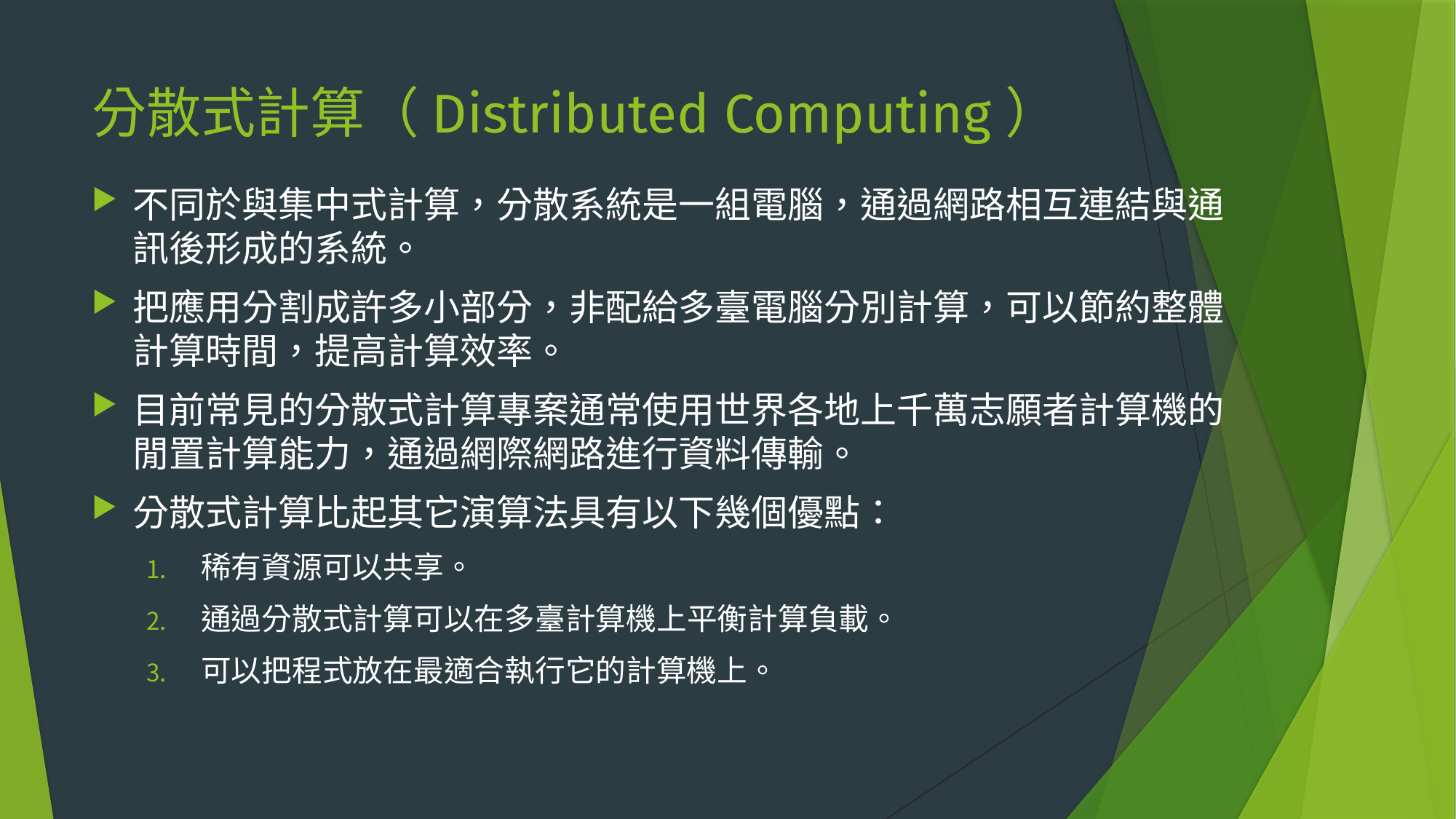

# 分散式計算（Distributed Computing）
不同於與集中式計算，分散系統是一組電腦，通過網路相互連結與通訊後形成的系統。
把應用分割成許多小部分，非配給多臺電腦分別計算，可以節約整體計算時間，提高計算效率。
目前常見的分散式計算專案通常使用世界各地上千萬志願者計算機的閒置計算能力，通過網際網路進行資料傳輸。
分散式計算比起其它演算法具有以下幾個優點：
稀有資源可以共享。
通過分散式計算可以在多臺計算機上平衡計算負載。
可以把程式放在最適合執行它的計算機上。